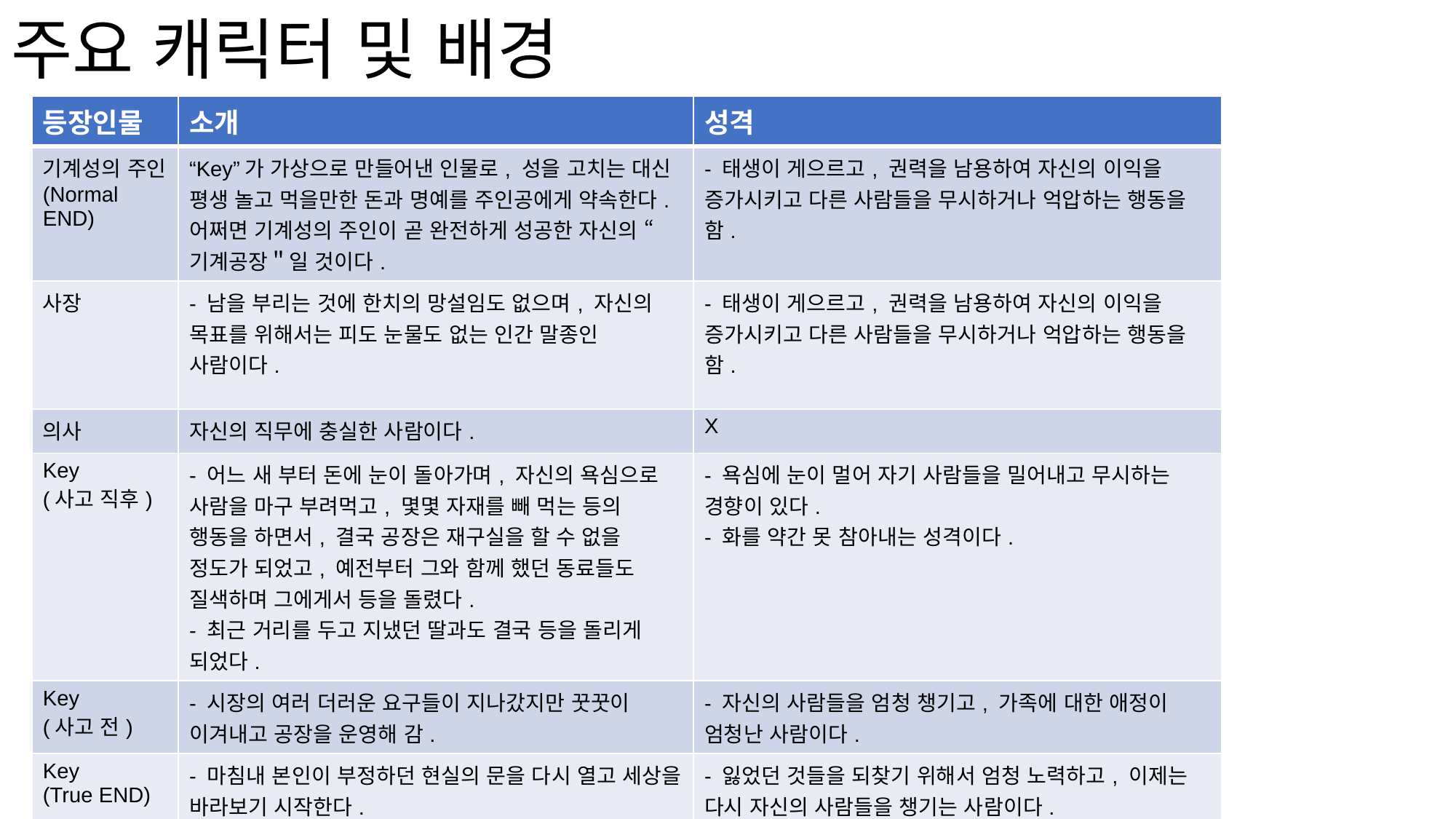

# 주요 캐릭터 및 배경
| 등장인물 | 소개 | 성격 |
| --- | --- | --- |
| 기계성의 주인 (Normal END) | “Key”가 가상으로 만들어낸 인물로, 성을 고치는 대신 평생 놀고 먹을만한 돈과 명예를 주인공에게 약속한다. 어쩌면 기계성의 주인이 곧 완전하게 성공한 자신의 “기계공장＂일 것이다. | - 태생이 게으르고, 권력을 남용하여 자신의 이익을 증가시키고 다른 사람들을 무시하거나 억압하는 행동을 함. |
| 사장 | - 남을 부리는 것에 한치의 망설임도 없으며, 자신의 목표를 위해서는 피도 눈물도 없는 인간 말종인 사람이다. | - 태생이 게으르고, 권력을 남용하여 자신의 이익을 증가시키고 다른 사람들을 무시하거나 억압하는 행동을 함. |
| 의사 | 자신의 직무에 충실한 사람이다. | X |
| Key (사고 직후) | - 어느 새 부터 돈에 눈이 돌아가며, 자신의 욕심으로 사람을 마구 부려먹고, 몇몇 자재를 빼 먹는 등의 행동을 하면서, 결국 공장은 재구실을 할 수 없을 정도가 되었고, 예전부터 그와 함께 했던 동료들도 질색하며 그에게서 등을 돌렸다. - 최근 거리를 두고 지냈던 딸과도 결국 등을 돌리게 되었다. | - 욕심에 눈이 멀어 자기 사람들을 밀어내고 무시하는 경향이 있다. - 화를 약간 못 참아내는 성격이다. |
| Key (사고 전) | - 시장의 여러 더러운 요구들이 지나갔지만 꿋꿋이 이겨내고 공장을 운영해 감. | - 자신의 사람들을 엄청 챙기고, 가족에 대한 애정이 엄청난 사람이다. |
| Key (True END) | - 마침내 본인이 부정하던 현실의 문을 다시 열고 세상을 바라보기 시작한다. - 매사에 긍정적이도록 노력하고, 본인의 실수를 만회하려고 한다. | - 잃었던 것들을 되찾기 위해서 엄청 노력하고, 이제는 다시 자신의 사람들을 챙기는 사람이다. |